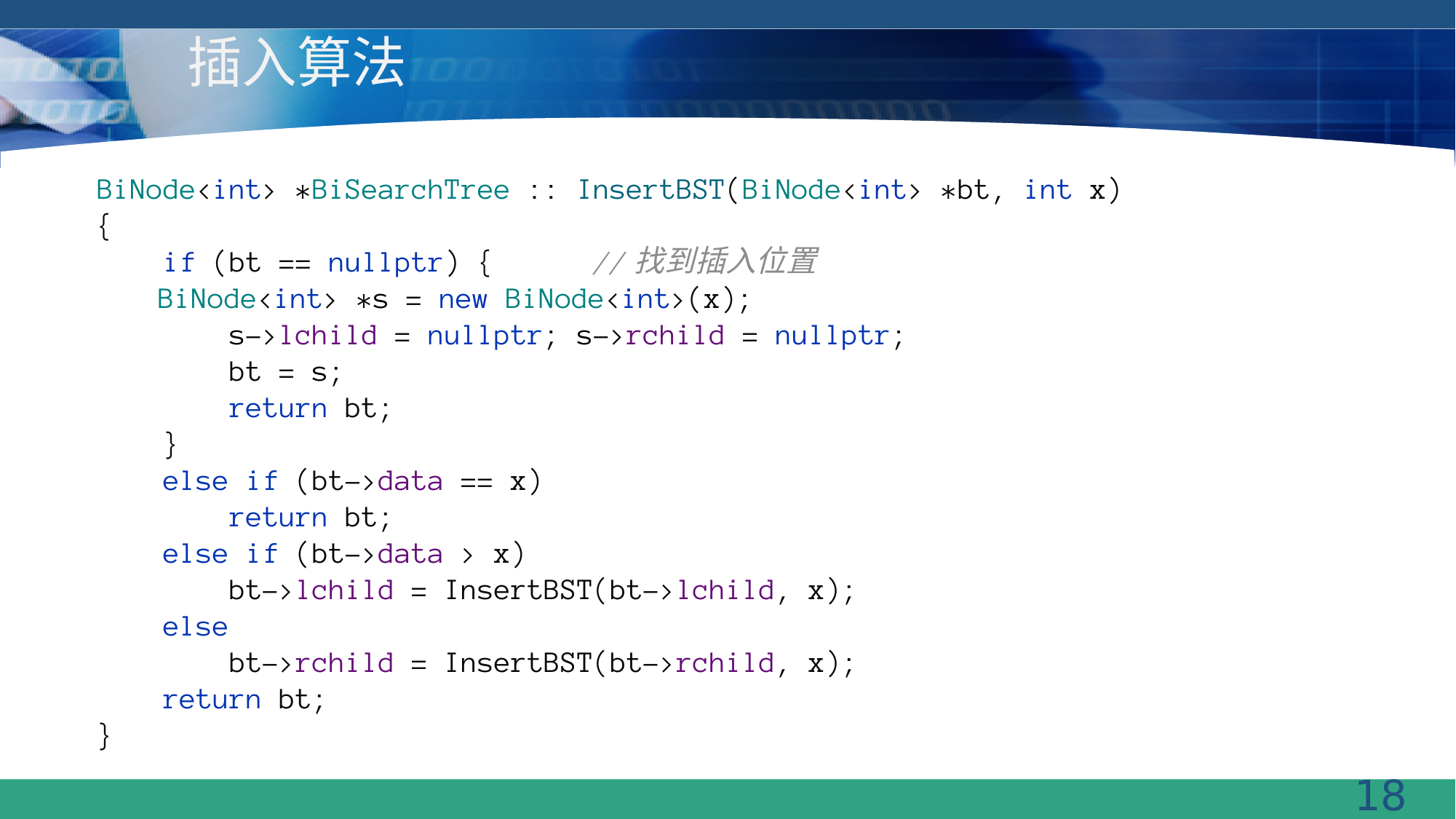

# 插入算法
BiNode<int> *BiSearchTree :: InsertBST(BiNode<int> *bt, int x)
{
    if (bt == nullptr) {      //找到插入位置
        BiNode<int> *s = new BiNode<int>(x);
        s->lchild = nullptr; s->rchild = nullptr;
        bt = s;
        return bt;
    }
    else if (bt->data == x)
        return bt;
    else if (bt->data > x)
        bt->lchild = InsertBST(bt->lchild, x);
    else
        bt->rchild = InsertBST(bt->rchild, x);
    return bt;
}